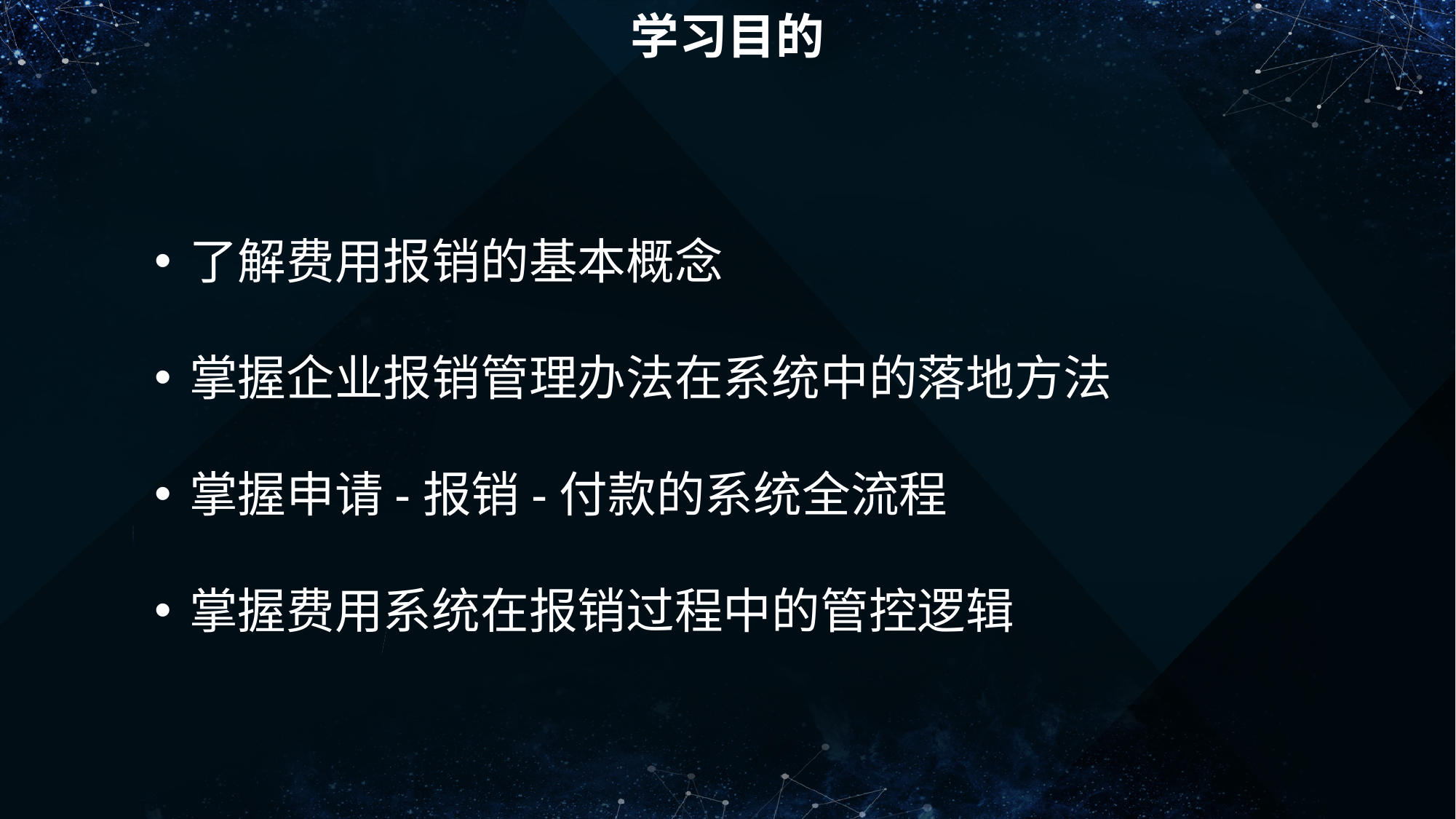

学习目的
了解费用报销的基本概念
掌握企业报销管理办法在系统中的落地方法
掌握申请-报销-付款的系统全流程
掌握费用系统在报销过程中的管控逻辑